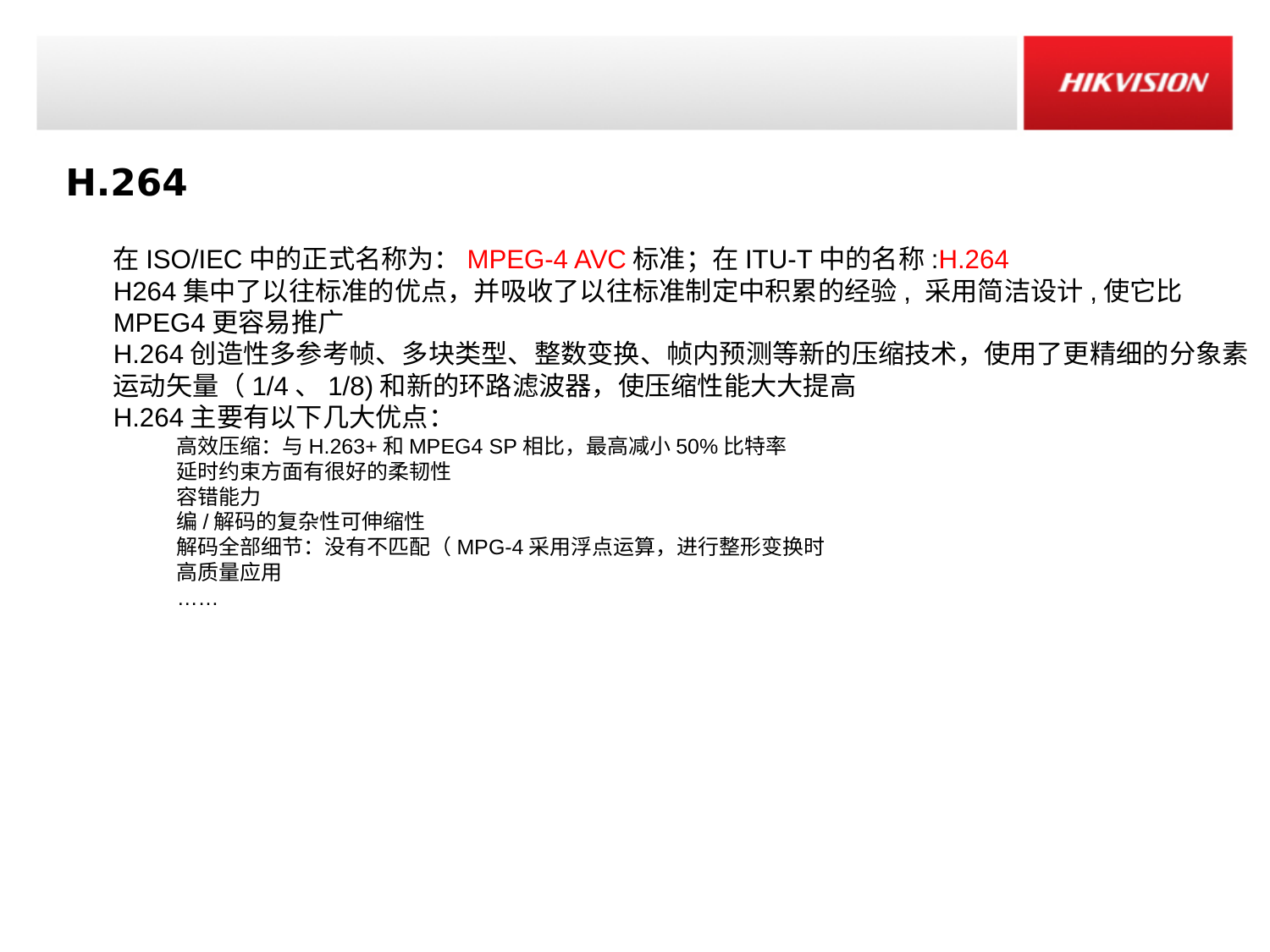

H.264
在ISO/IEC中的正式名称为：MPEG-4 AVC标准；在ITU-T中的名称:H.264
H264集中了以往标准的优点，并吸收了以往标准制定中积累的经验, 采用简洁设计,使它比MPEG4更容易推广
H.264创造性多参考帧、多块类型、整数变换、帧内预测等新的压缩技术，使用了更精细的分象素运动矢量（1/4、1/8)和新的环路滤波器，使压缩性能大大提高
H.264主要有以下几大优点：
高效压缩：与H.263+和MPEG4 SP相比，最高减小50%比特率
延时约束方面有很好的柔韧性
容错能力
编/解码的复杂性可伸缩性
解码全部细节：没有不匹配（MPG-4采用浮点运算，进行整形变换时
高质量应用
……